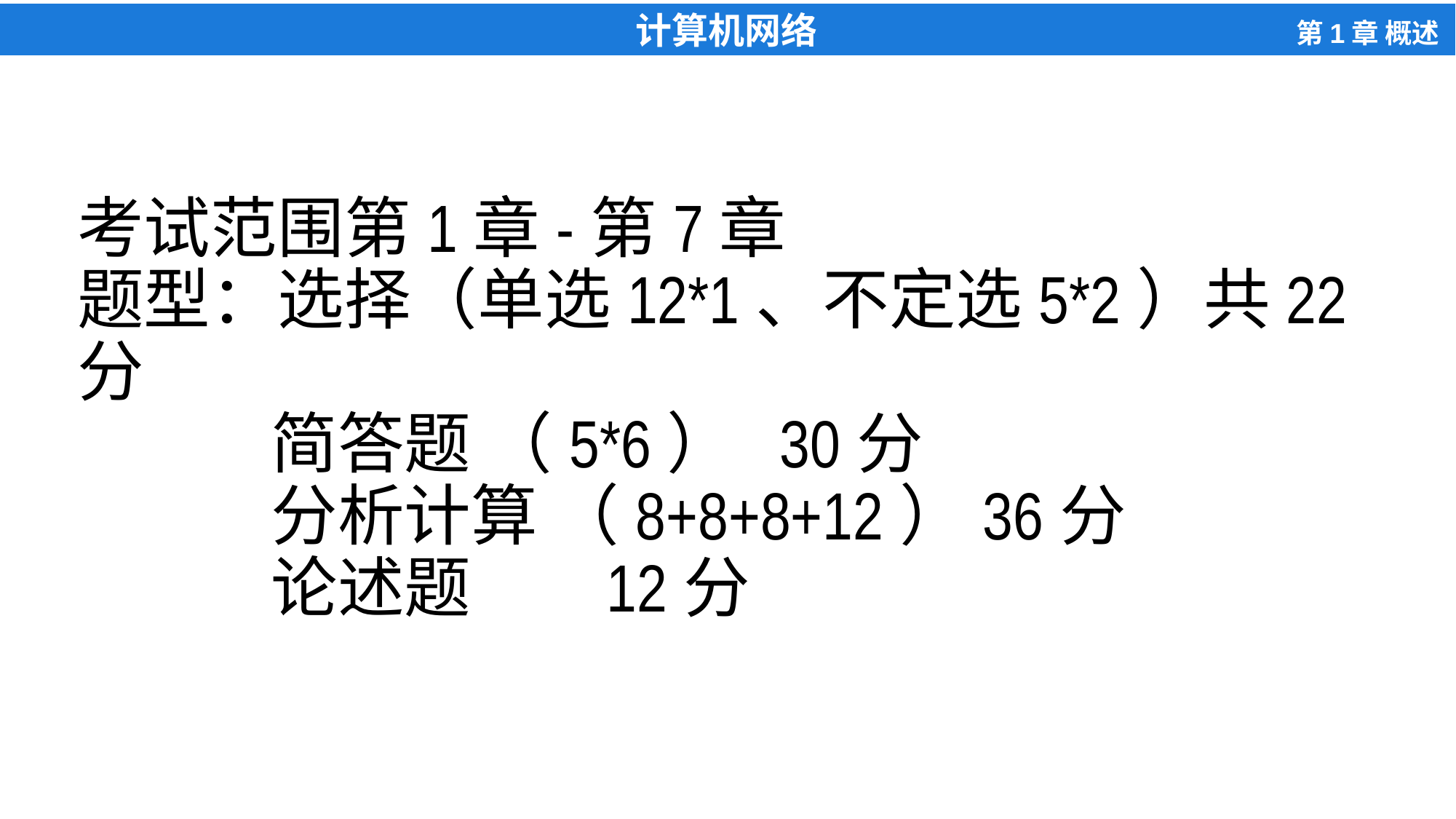

# 考试范围第1章-第7章 题型：选择（单选12*1、不定选5*2）共22分 简答题 （5*6）  30分 分析计算 （8+8+8+12）36分 论述题        12分